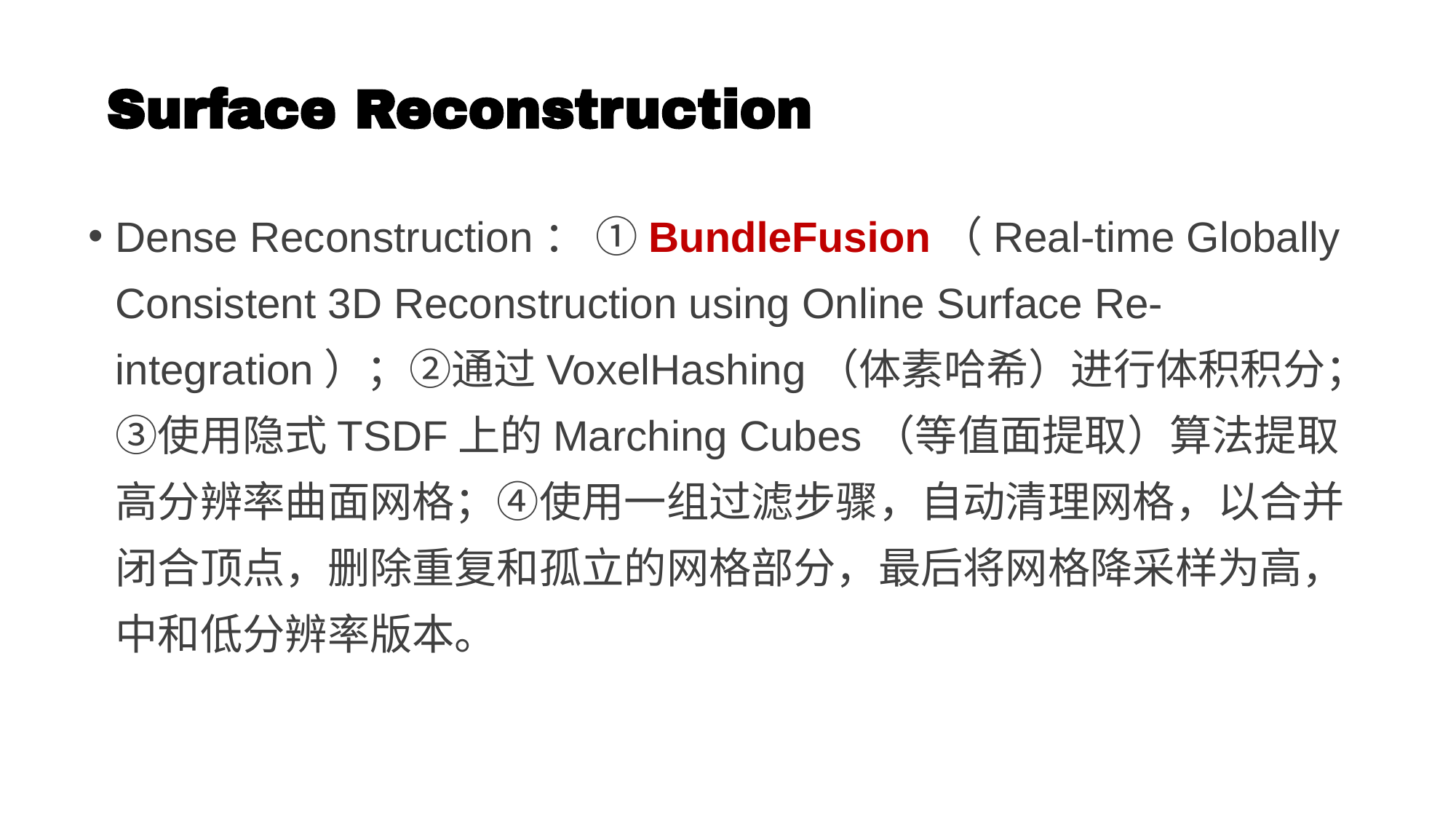

# Surface Reconstruction
Dense Reconstruction： ①BundleFusion（Real-time Globally Consistent 3D Reconstruction using Online Surface Re-integration）；②通过VoxelHashing（体素哈希）进行体积积分；③使用隐式TSDF上的Marching Cubes（等值面提取）算法提取高分辨率曲面网格；④使用一组过滤步骤，自动清理网格，以合并闭合顶点，删除重复和孤立的网格部分，最后将网格降采样为高，中和低分辨率版本。